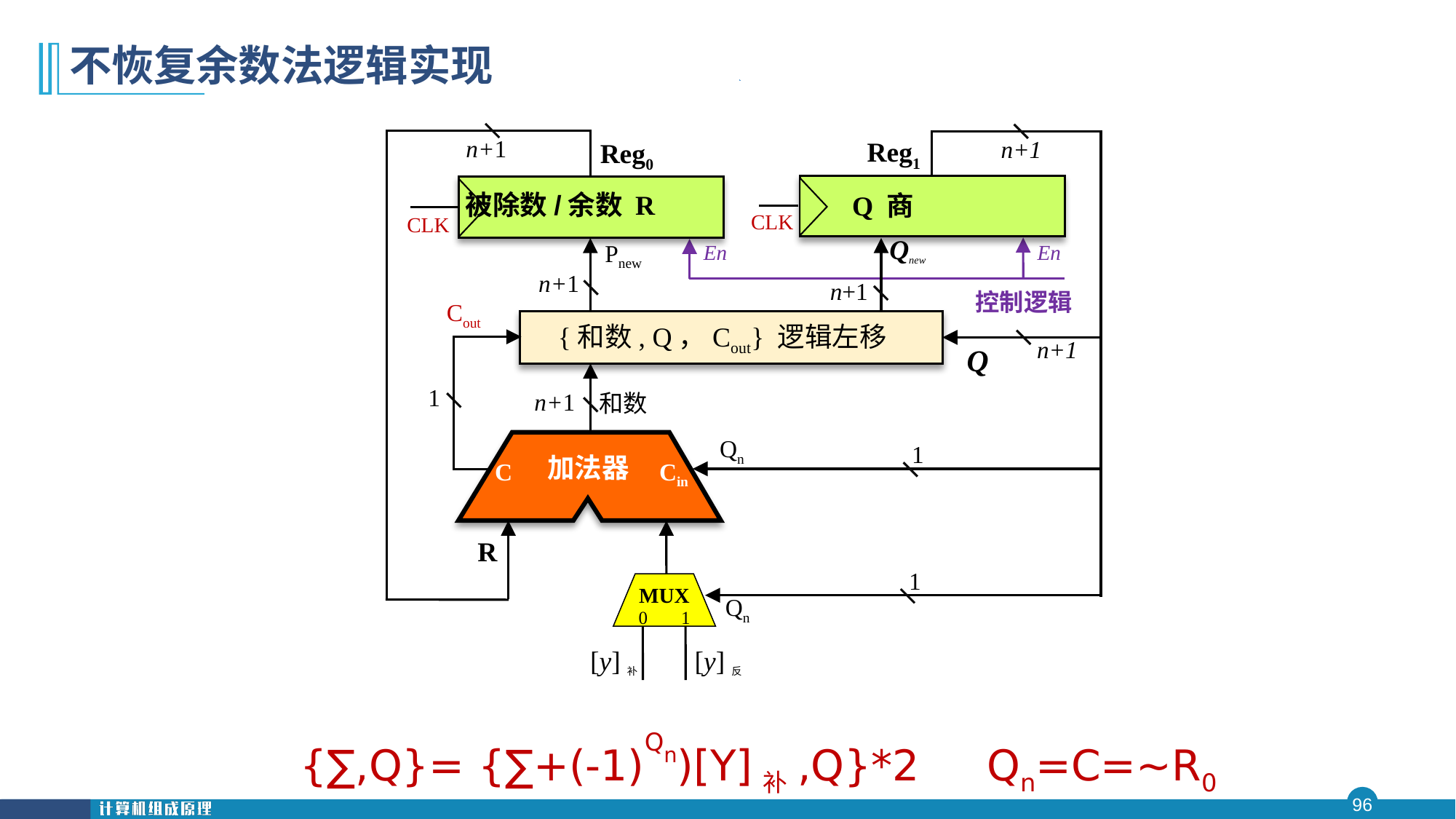

# 不恢复余数法逻辑实现
 n+1
 R
 n+1
 1
 Qn
 Reg1
Q 商

CLK
 Reg0
被除数/余数 R

CLK
 Qnew
 Pnew
 n+1
 n+1
En
En

控制逻辑
 Cout
 1

{和数, Q，Cout} 逻辑左移
 n+1
Q
 和数
 n+1
 Qn
 1

加法器
 C
 Cin

MUX
0
1
[y]补
[y]反
{∑,Q}= {∑+(-1)Qn)[Y]补,Q}*2     Qn=C=~R0